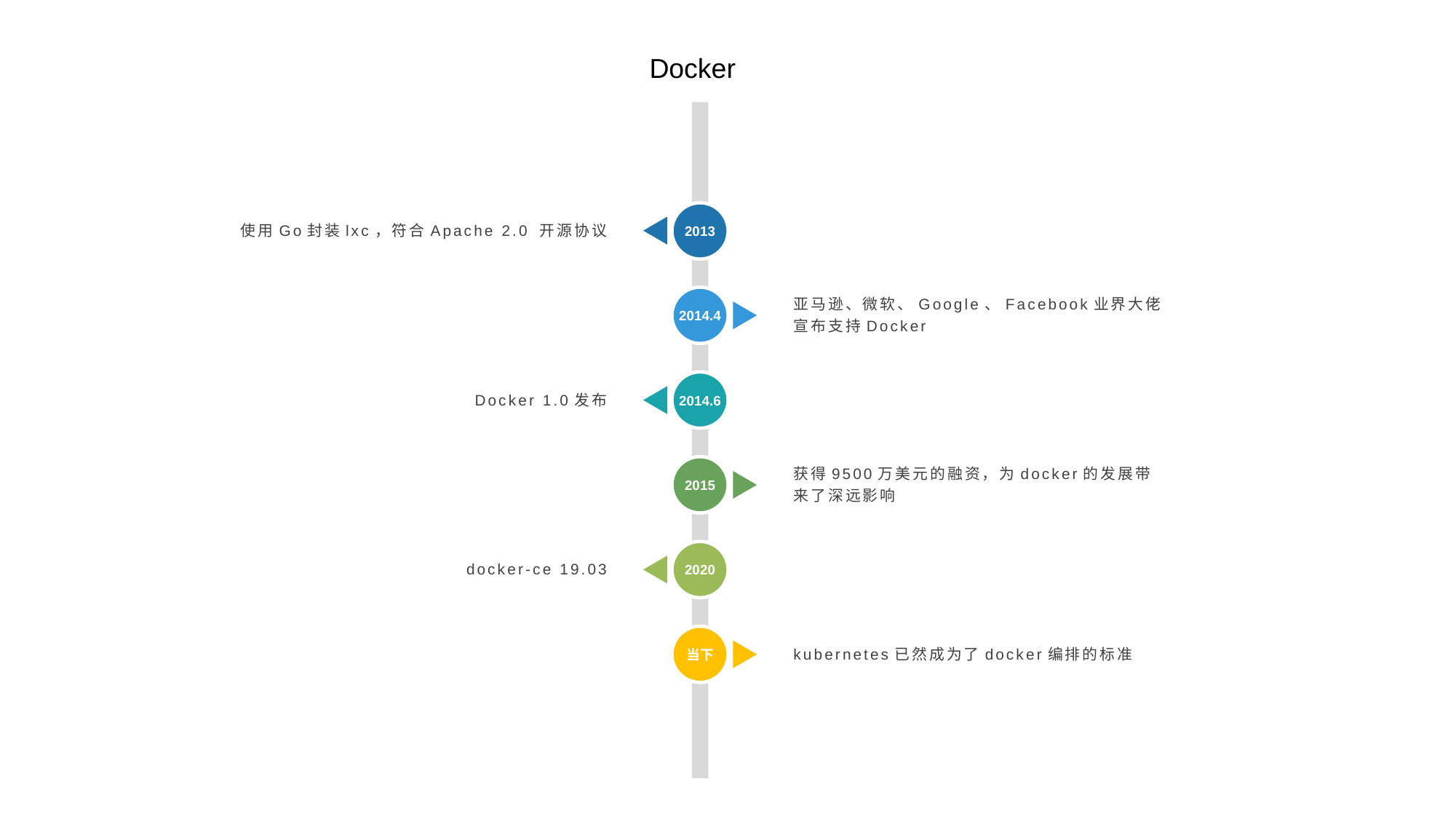

Docker

使用Go封装lxc，符合Apache 2.0 开源协议
2013

亚马逊、微软、Google、Facebook业界大佬宣布支持Docker
2014.4

Docker 1.0发布
2014.6

获得9500万美元的融资，为docker的发展带来了深远影响
2015

docker-ce 19.03
2020

kubernetes已然成为了docker编排的标准
当下